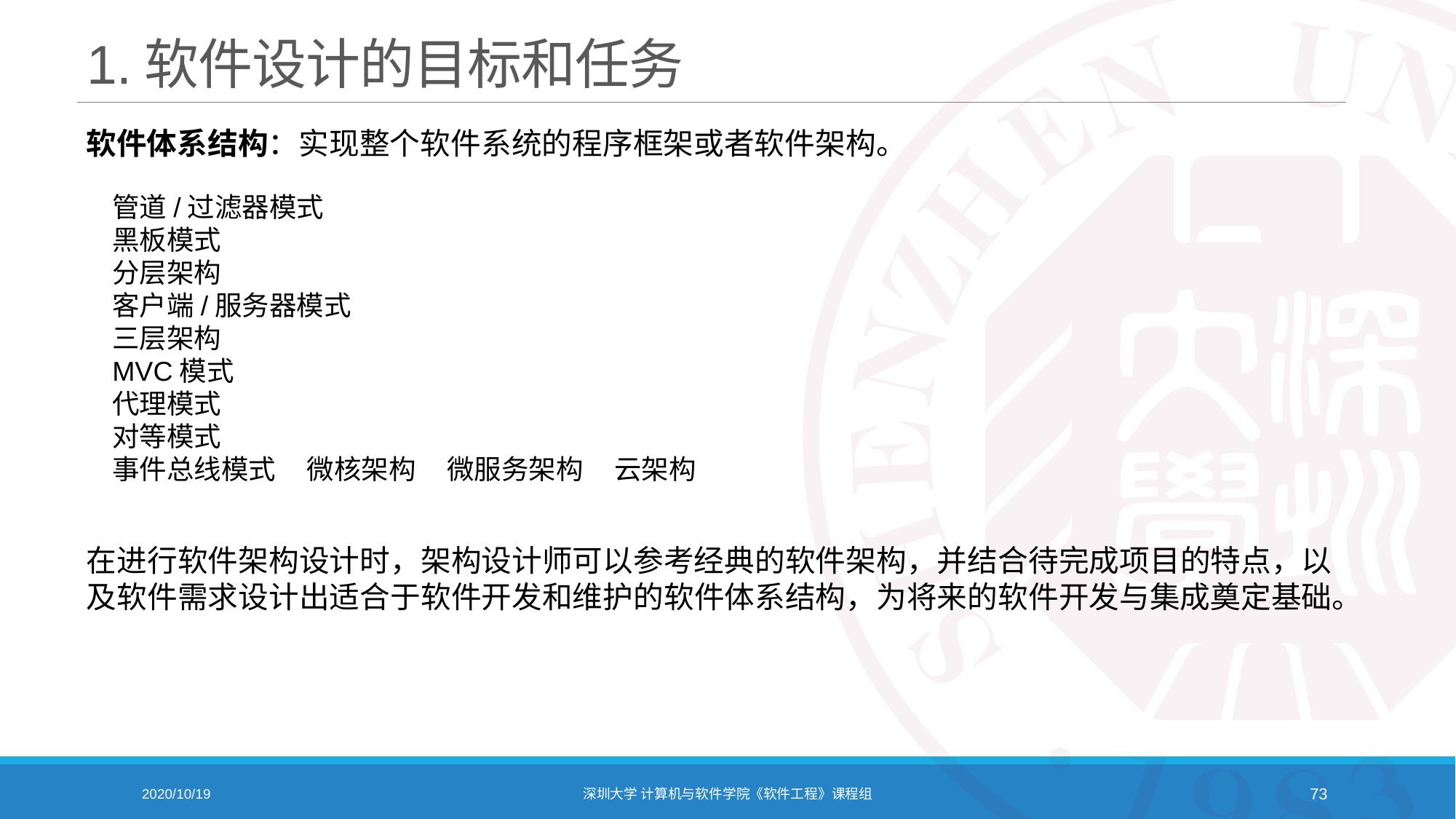

# 1.软件设计的目标和任务
软件体系结构：实现整个软件系统的程序框架或者软件架构。
管道/过滤器模式
黑板模式
分层架构
客户端/服务器模式
三层架构
MVC模式
代理模式
对等模式
事件总线模式     微核架构     微服务架构     云架构
在进行软件架构设计时，架构设计师可以参考经典的软件架构，并结合待完成项目的特点，以及软件需求设计出适合于软件开发和维护的软件体系结构，为将来的软件开发与集成奠定基础。
2020/10/19
深圳大学 计算机与软件学院《软件工程》课程组
73